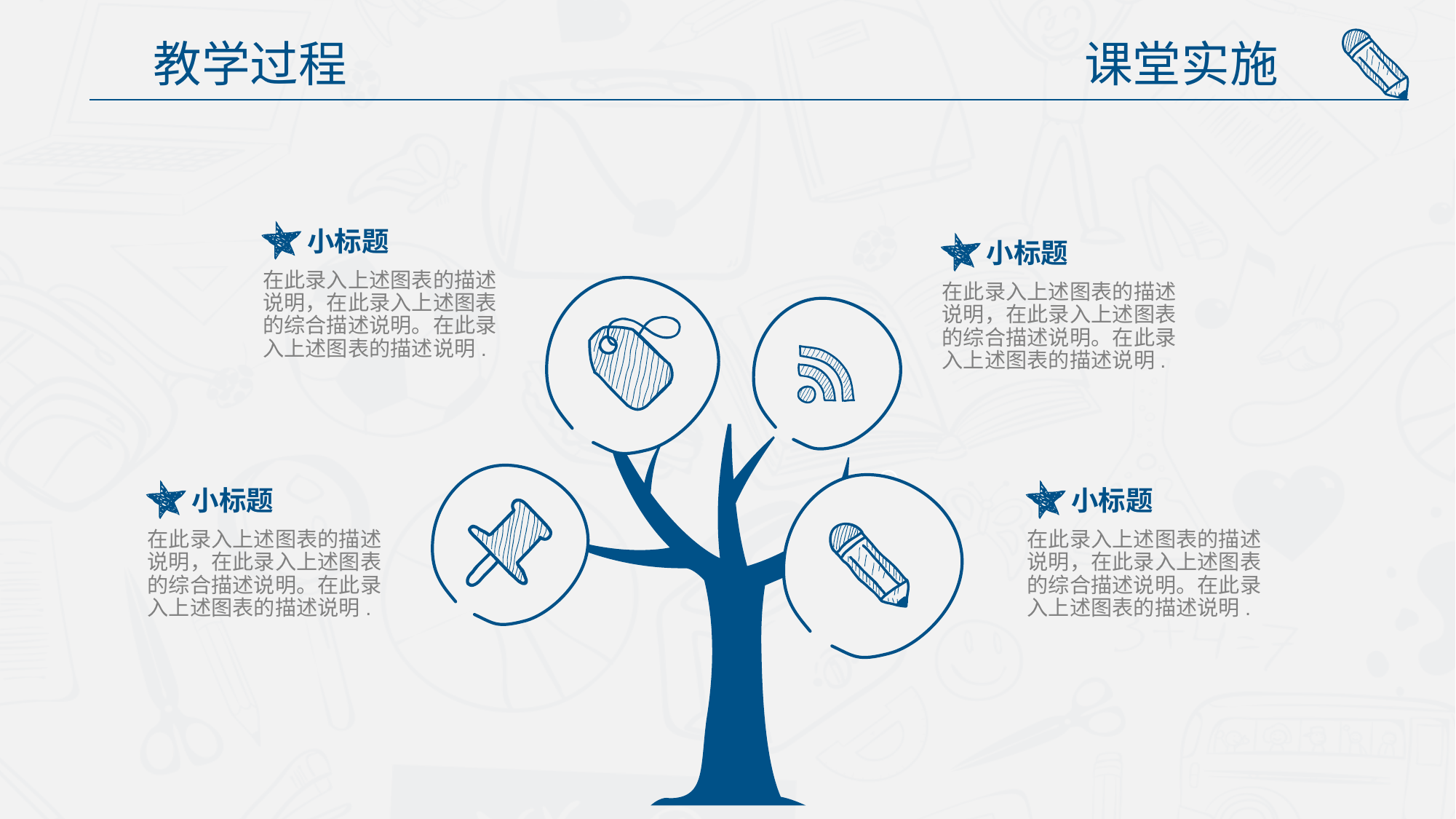

课堂实施
教学过程
小标题

在此录入上述图表的描述说明，在此录入上述图表的综合描述说明。在此录入上述图表的描述说明.
小标题

在此录入上述图表的描述说明，在此录入上述图表的综合描述说明。在此录入上述图表的描述说明.

小标题

在此录入上述图表的描述说明，在此录入上述图表的综合描述说明。在此录入上述图表的描述说明.
小标题

在此录入上述图表的描述说明，在此录入上述图表的综合描述说明。在此录入上述图表的描述说明.